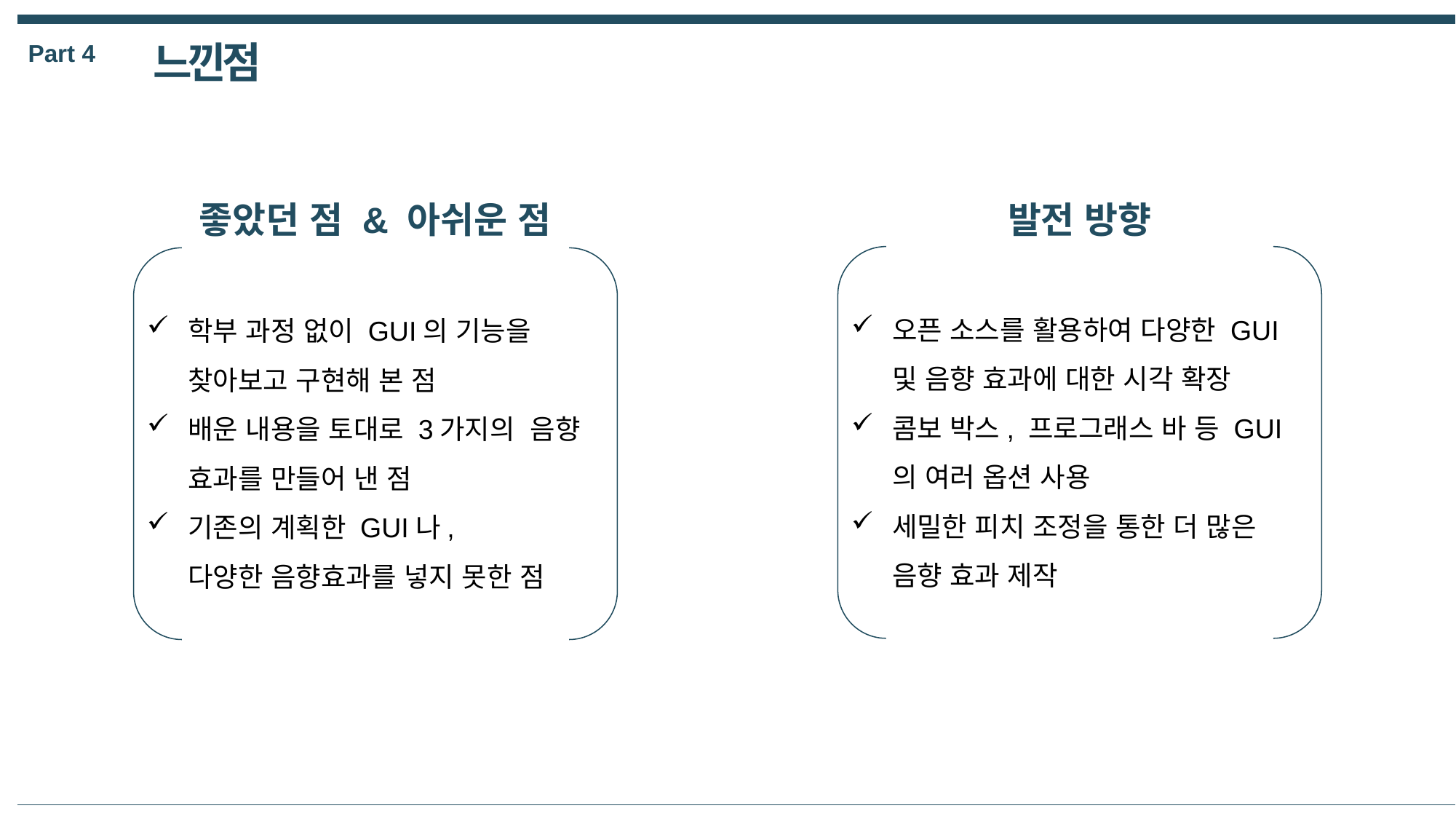

느낀점
Part 4
발전 방향
좋았던 점 & 아쉬운 점

오픈 소스를 활용하여 다양한 GUI 및 음향 효과에 대한 시각 확장
콤보 박스, 프로그래스 바 등 GUI의 여러 옵션 사용
세밀한 피치 조정을 통한 더 많은 음향 효과 제작
학부 과정 없이 GUI의 기능을 찾아보고 구현해 본 점
배운 내용을 토대로 3가지의  음향 효과를 만들어 낸 점
기존의 계획한 GUI나,             다양한 음향효과를 넣지 못한 점